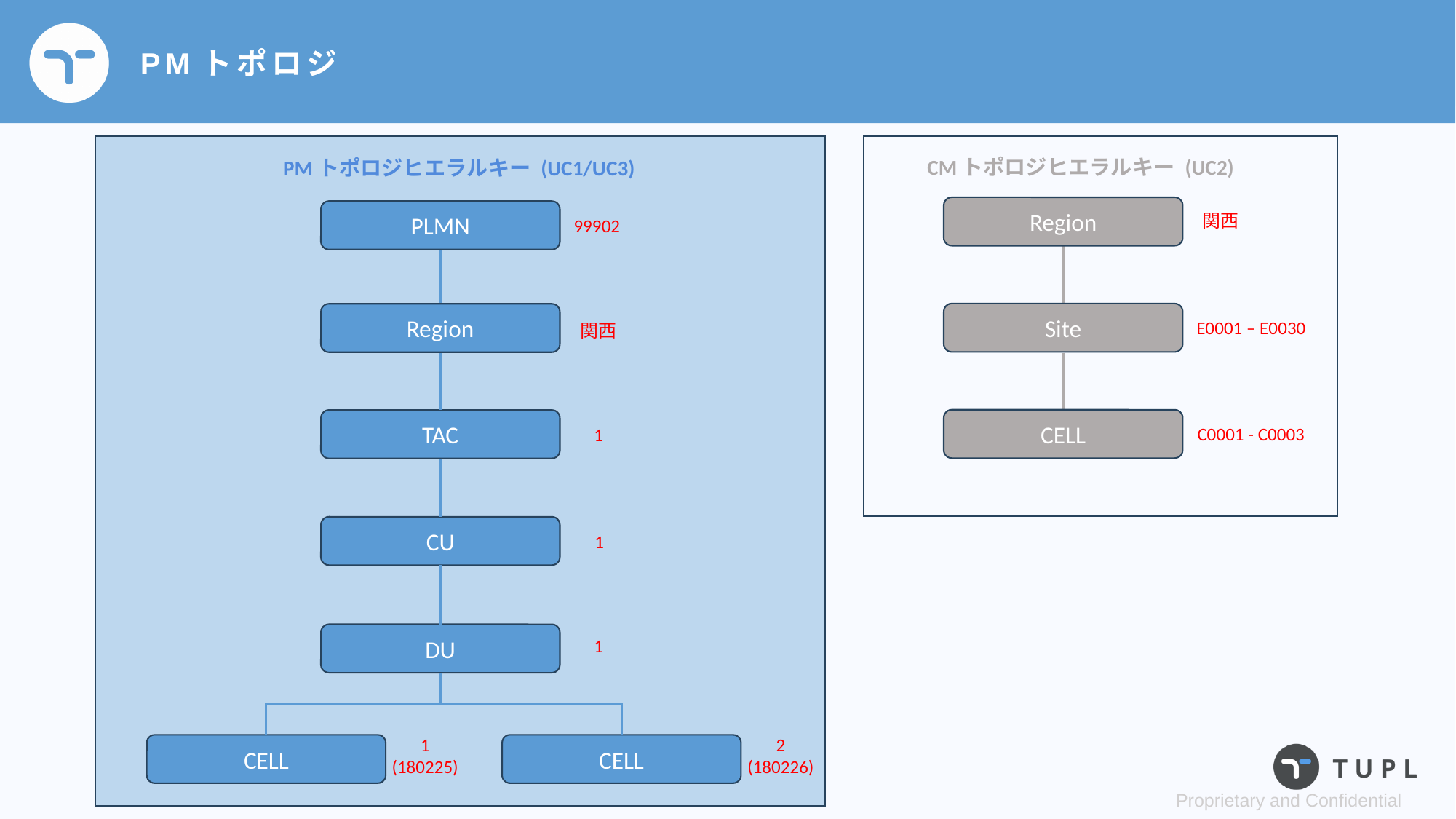

# PMトポロジ

CMトポロジヒエラルキー (UC2)
PMトポロジヒエラルキー (UC1/UC3)
Region
PLMN
関西
99902
Site
Region
E0001 – E0030
関西
CELL
TAC
C0001 - C0003
1
CU
1
DU
1
2
(180226)
1
(180225)
CELL
CELL